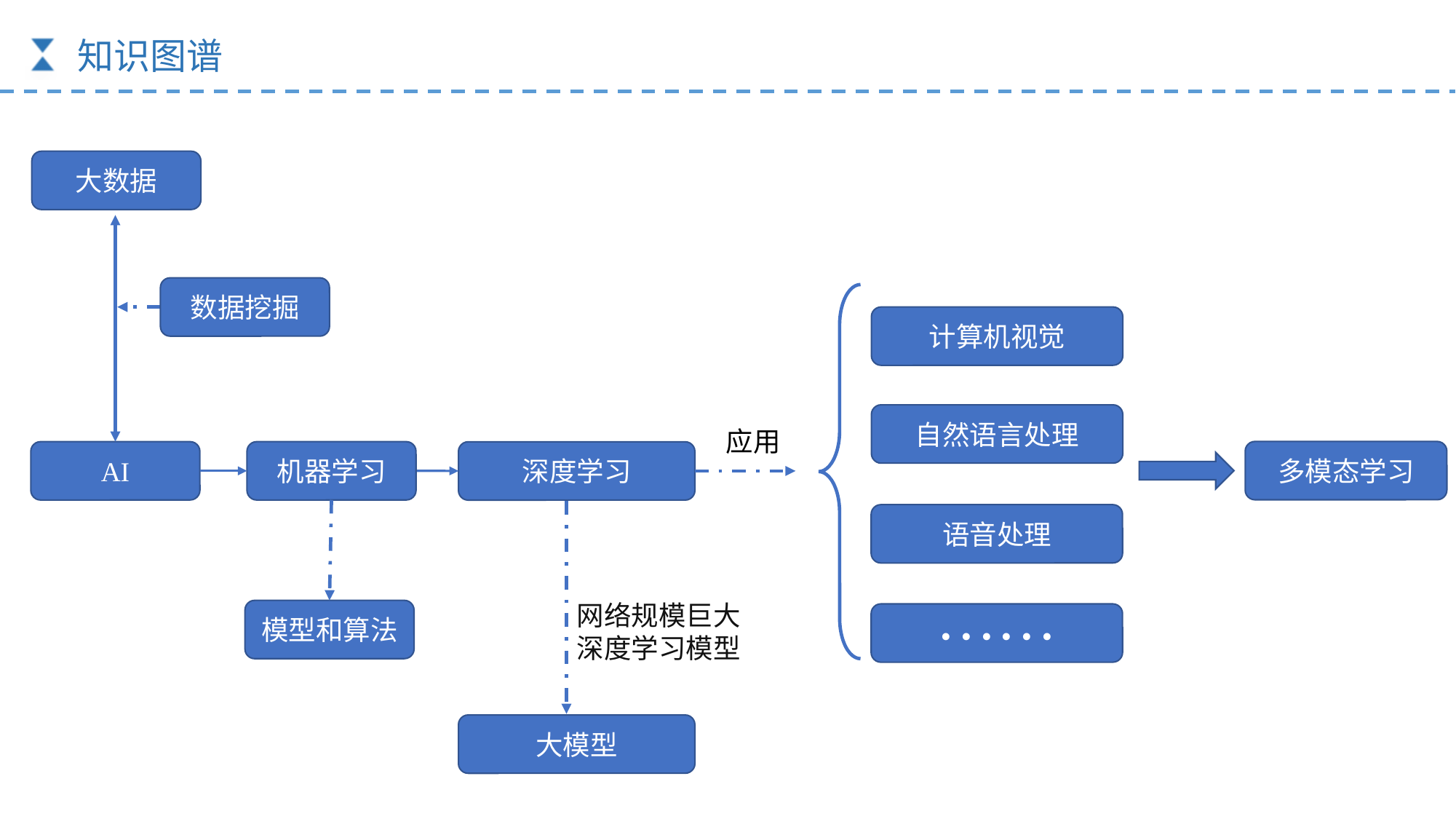

知识图谱

大数据
数据挖掘

计算机视觉
自然语言处理
应用
多模态学习
AI
机器学习
深度学习

语音处理
网络规模巨大
深度学习模型
模型和算法
······
大模型